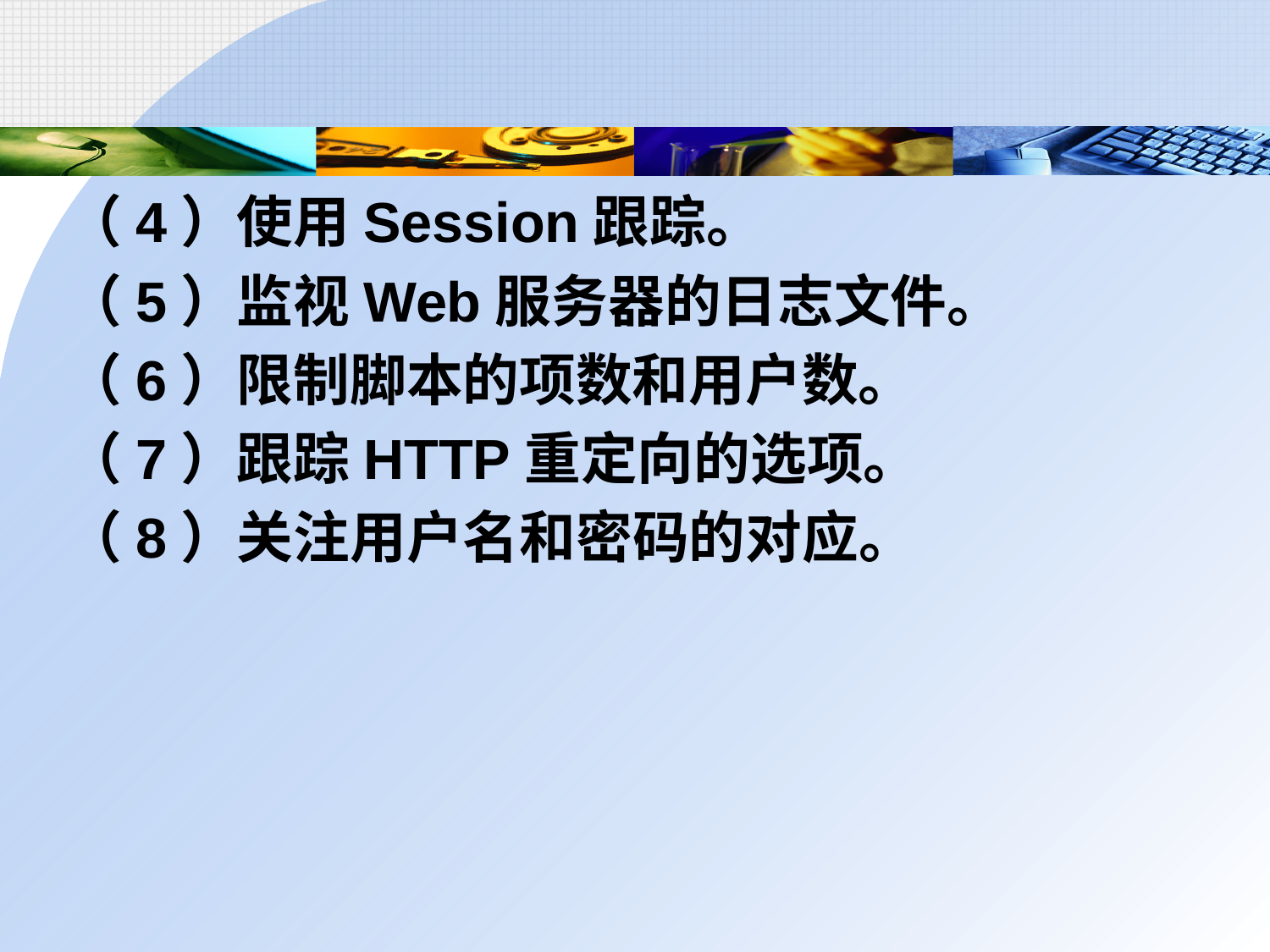

（4）使用Session跟踪。
（5）监视Web服务器的日志文件。
（6）限制脚本的项数和用户数。
（7）跟踪HTTP重定向的选项。
（8）关注用户名和密码的对应。